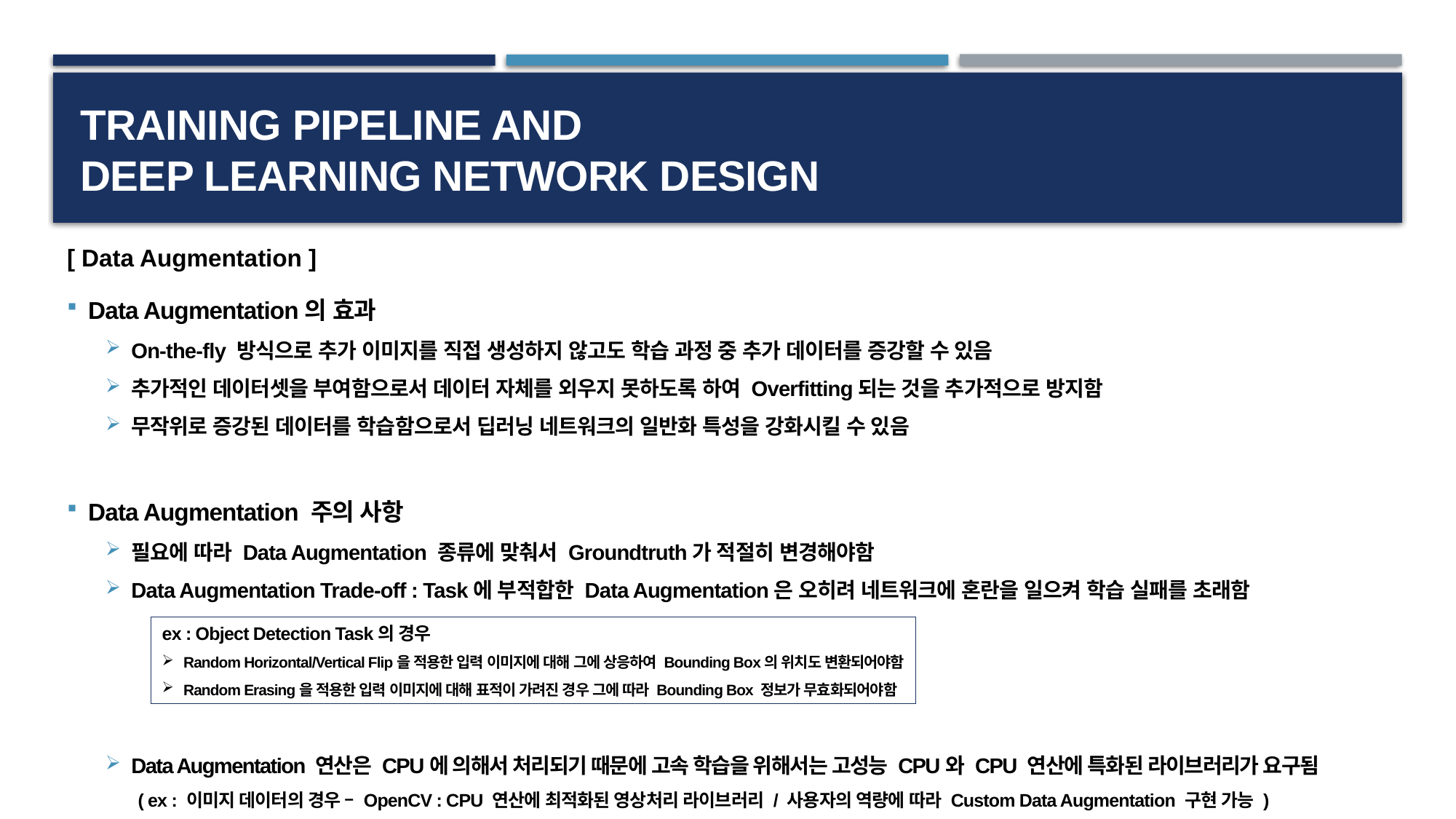

# Training PipeLine and Deep Learning Network Design
[ Data Augmentation ]
Data Augmentation의 효과
On-the-fly 방식으로 추가 이미지를 직접 생성하지 않고도 학습 과정 중 추가 데이터를 증강할 수 있음
추가적인 데이터셋을 부여함으로서 데이터 자체를 외우지 못하도록 하여 Overfitting되는 것을 추가적으로 방지함
무작위로 증강된 데이터를 학습함으로서 딥러닝 네트워크의 일반화 특성을 강화시킬 수 있음

Data Augmentation 주의 사항
필요에 따라 Data Augmentation 종류에 맞춰서 Groundtruth가 적절히 변경해야함
Data Augmentation Trade-off : Task에 부적합한 Data Augmentation은 오히려 네트워크에 혼란을 일으켜 학습 실패를 초래함

Data Augmentation 연산은 CPU에 의해서 처리되기 때문에 고속 학습을 위해서는 고성능 CPU와 CPU 연산에 특화된 라이브러리가 요구됨
( ex : 이미지 데이터의 경우 – OpenCV : CPU 연산에 최적화된 영상처리 라이브러리 / 사용자의 역량에 따라 Custom Data Augmentation 구현 가능 )
ex : Object Detection Task의 경우
Random Horizontal/Vertical Flip을 적용한 입력 이미지에 대해 그에 상응하여 Bounding Box의 위치도 변환되어야함
Random Erasing을 적용한 입력 이미지에 대해 표적이 가려진 경우 그에 따라 Bounding Box 정보가 무효화되어야함